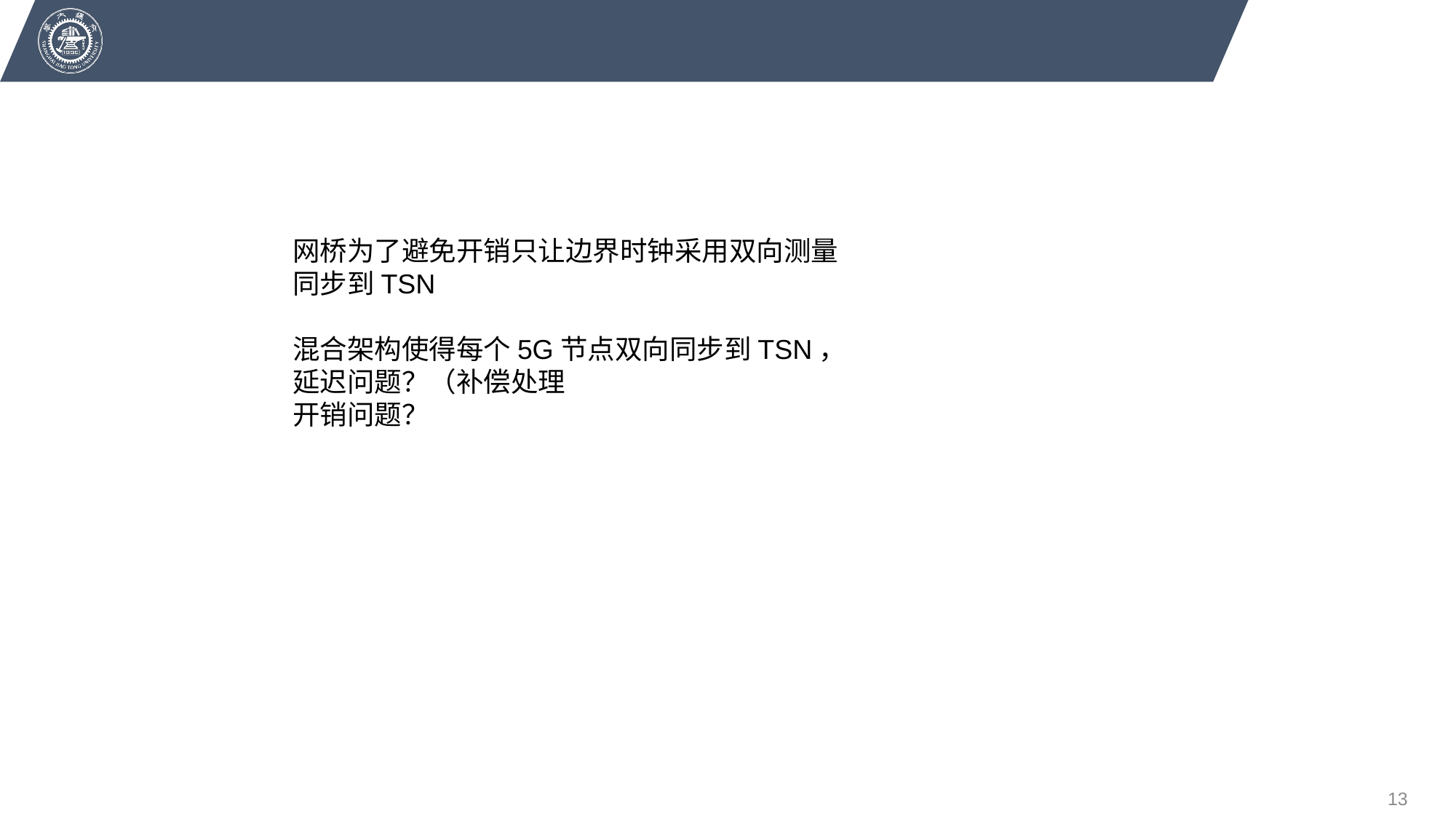

网桥为了避免开销只让边界时钟采用双向测量同步到TSN

混合架构使得每个5G节点双向同步到TSN，
延迟问题？（补偿处理
开销问题？
13